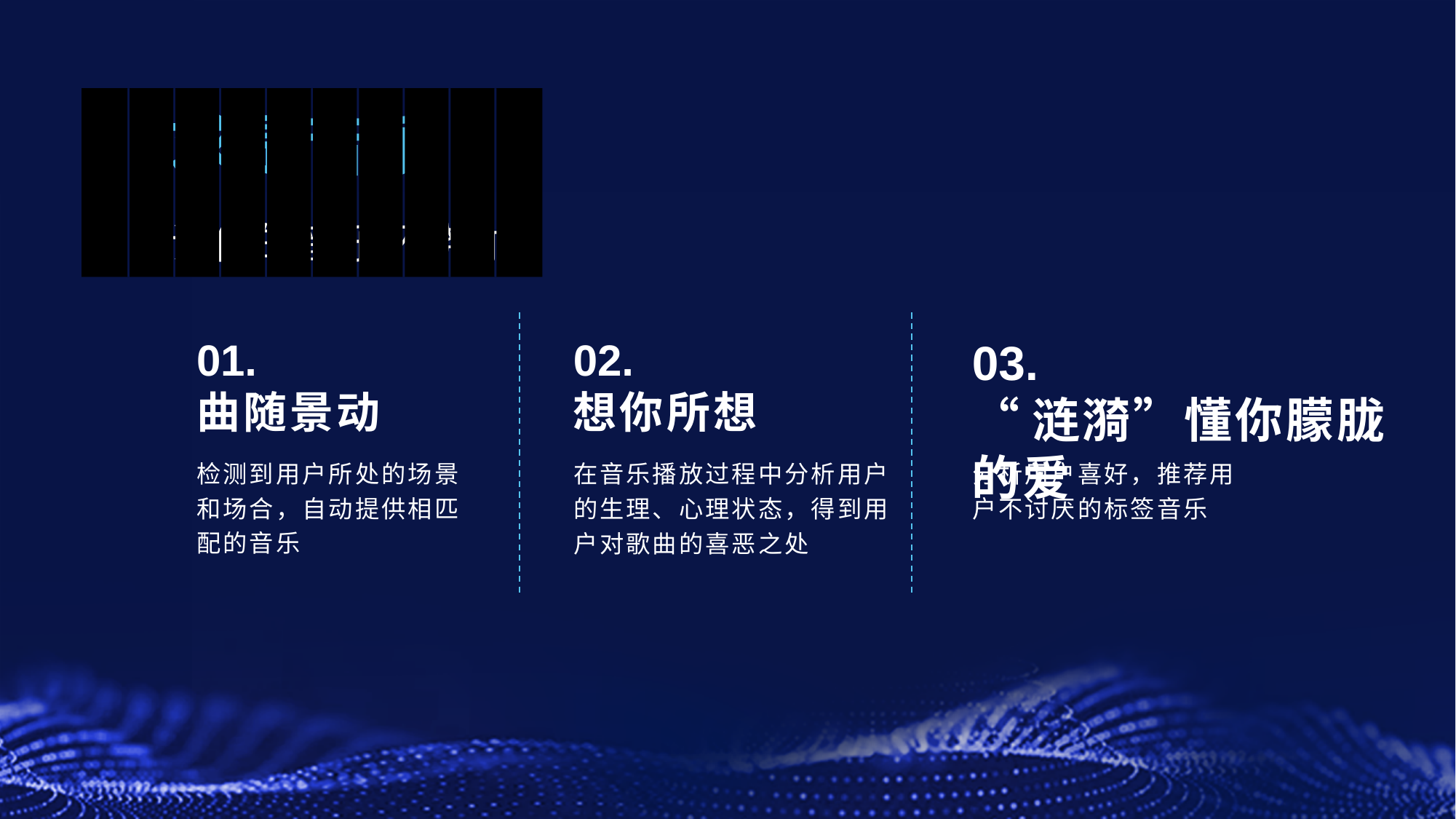

__________
求是音乐

让你的音乐环绕你
01.
曲随景动

02.
想你所想

03.
“涟漪”懂你朦胧的爱
检测到用户所处的场景和场合，自动提供相匹配的音乐
在音乐播放过程中分析用户的生理、心理状态，得到用户对歌曲的喜恶之处
分析用户喜好，推荐用户不讨厌的标签音乐